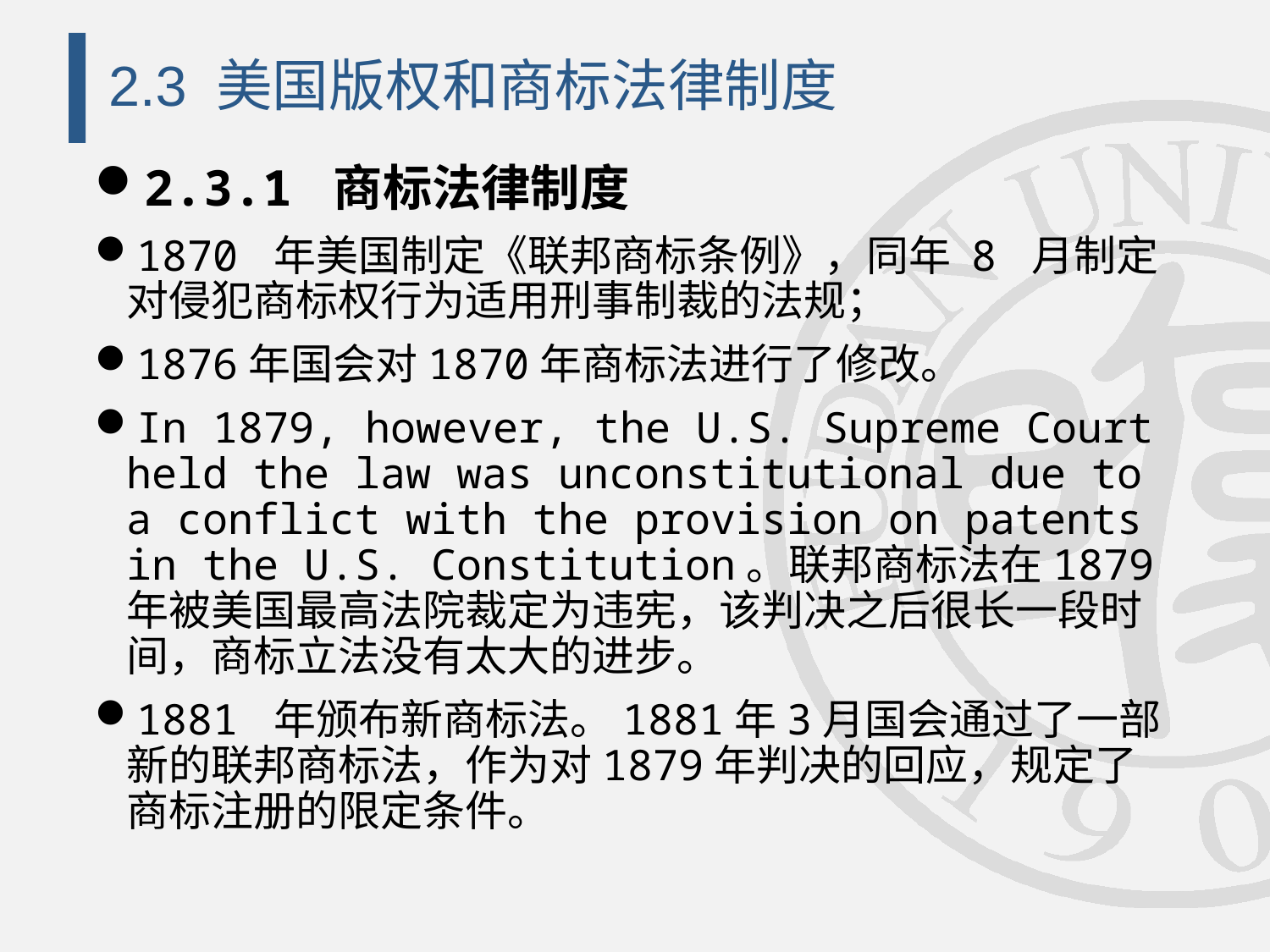

# 2.3 美国版权和商标法律制度
2.3.1 商标法律制度
1870 年美国制定《联邦商标条例》，同年 8 月制定对侵犯商标权行为适用刑事制裁的法规；
1876年国会对1870年商标法进行了修改。
In 1879, however, the U.S. Supreme Court held the law was unconstitutional due to a conflict with the provision on patents in the U.S. Constitution。联邦商标法在1879年被美国最高法院裁定为违宪，该判决之后很长一段时间，商标立法没有太大的进步。
1881 年颁布新商标法。1881年3月国会通过了一部新的联邦商标法，作为对1879年判决的回应，规定了商标注册的限定条件。